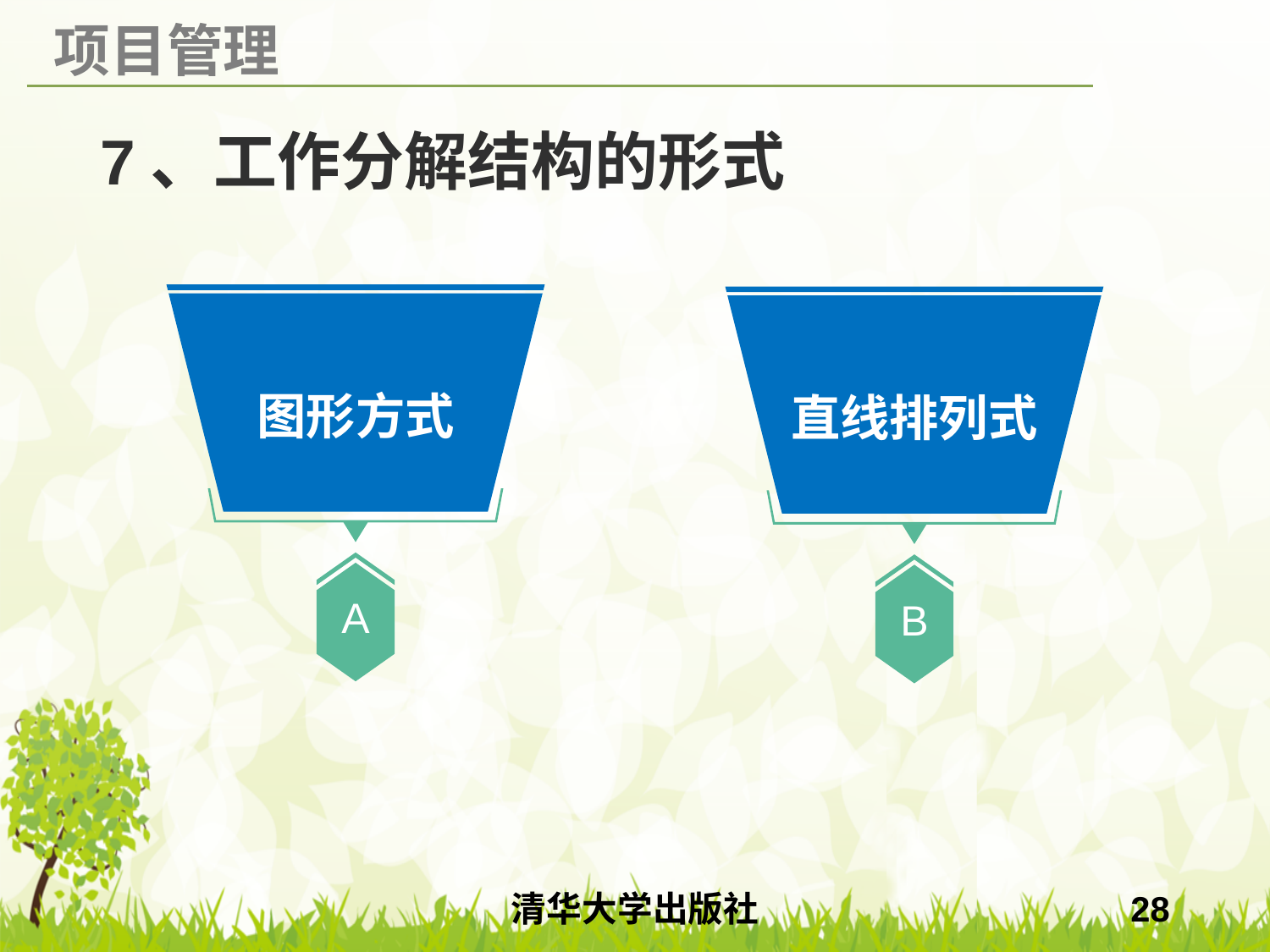

# 7、工作分解结构的形式
图形方式

A
直线排列式

B
清华大学出版社
28